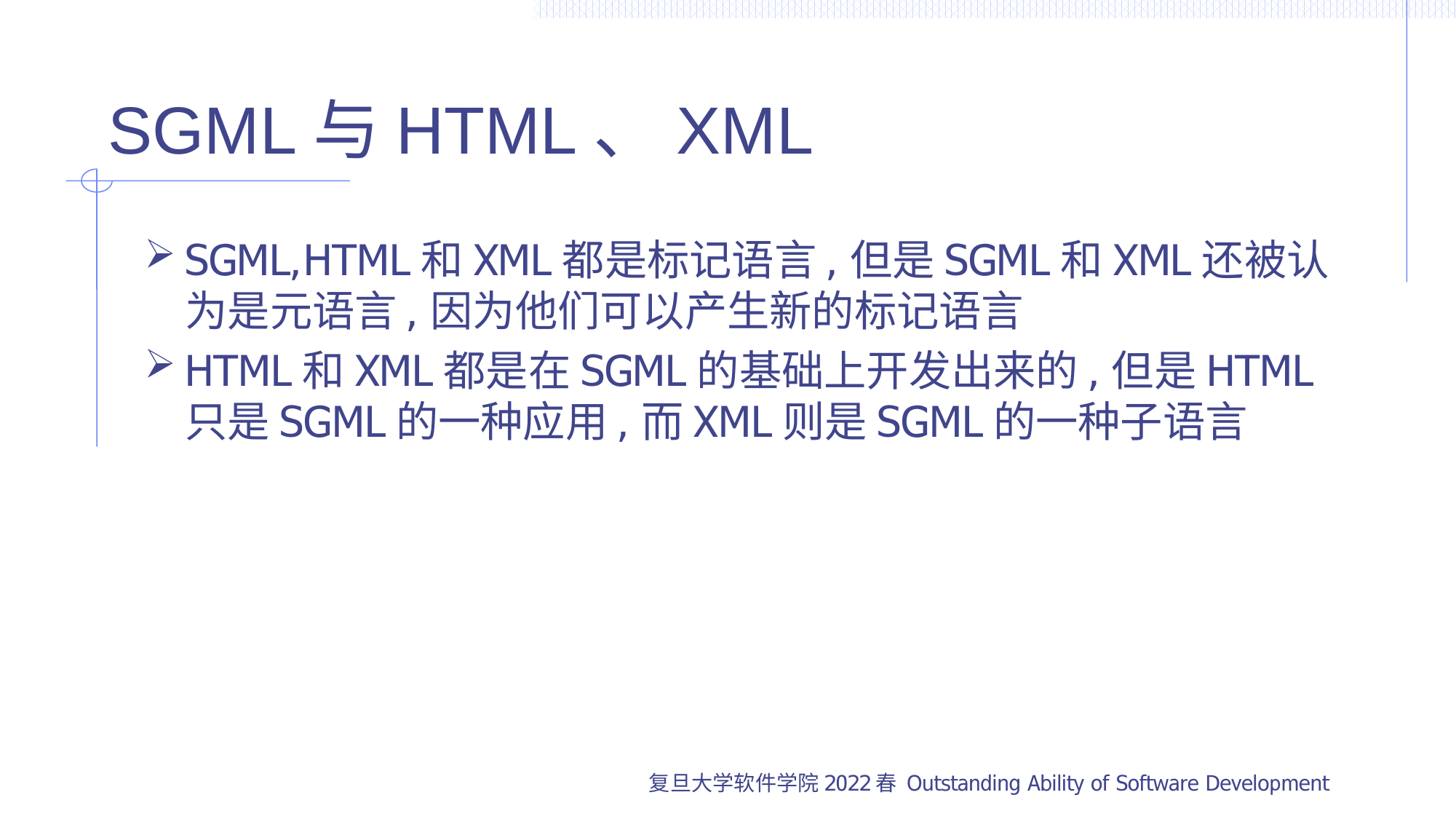

# SGML与HTML、XML
SGML,HTML和XML都是标记语言,但是SGML和XML还被认为是元语言,因为他们可以产生新的标记语言
HTML和XML都是在SGML的基础上开发出来的,但是HTML只是SGML的一种应用,而XML则是SGML的一种子语言